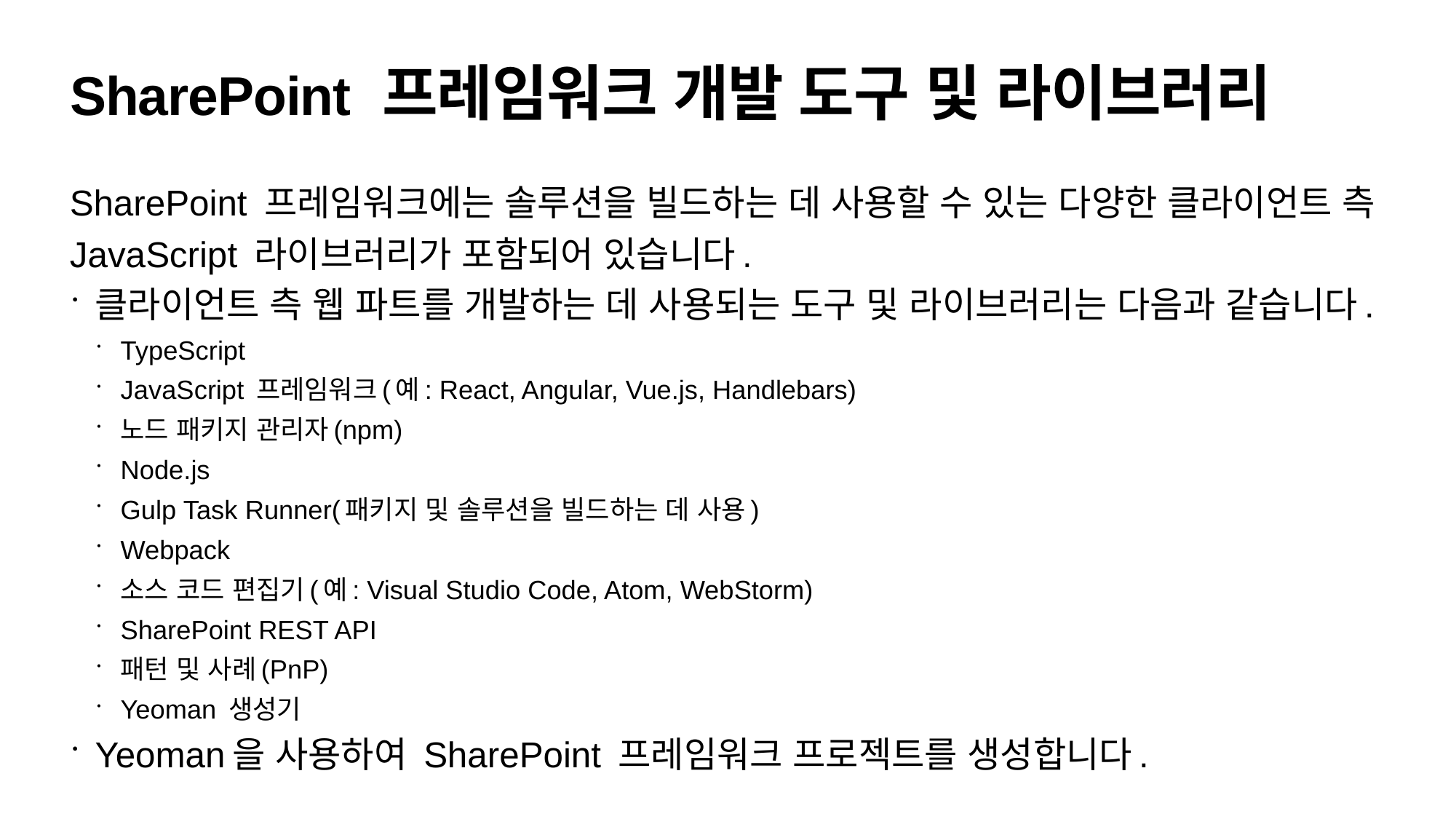

# SharePoint 프레임워크 개발 도구 및 라이브러리
SharePoint 프레임워크에는 솔루션을 빌드하는 데 사용할 수 있는 다양한 클라이언트 측 JavaScript 라이브러리가 포함되어 있습니다.
클라이언트 측 웹 파트를 개발하는 데 사용되는 도구 및 라이브러리는 다음과 같습니다.
TypeScript
JavaScript 프레임워크(예: React, Angular, Vue.js, Handlebars)
노드 패키지 관리자(npm)
Node.js
Gulp Task Runner(패키지 및 솔루션을 빌드하는 데 사용)
Webpack
소스 코드 편집기(예: Visual Studio Code, Atom, WebStorm)
SharePoint REST API
패턴 및 사례(PnP)
Yeoman 생성기
Yeoman을 사용하여 SharePoint 프레임워크 프로젝트를 생성합니다.